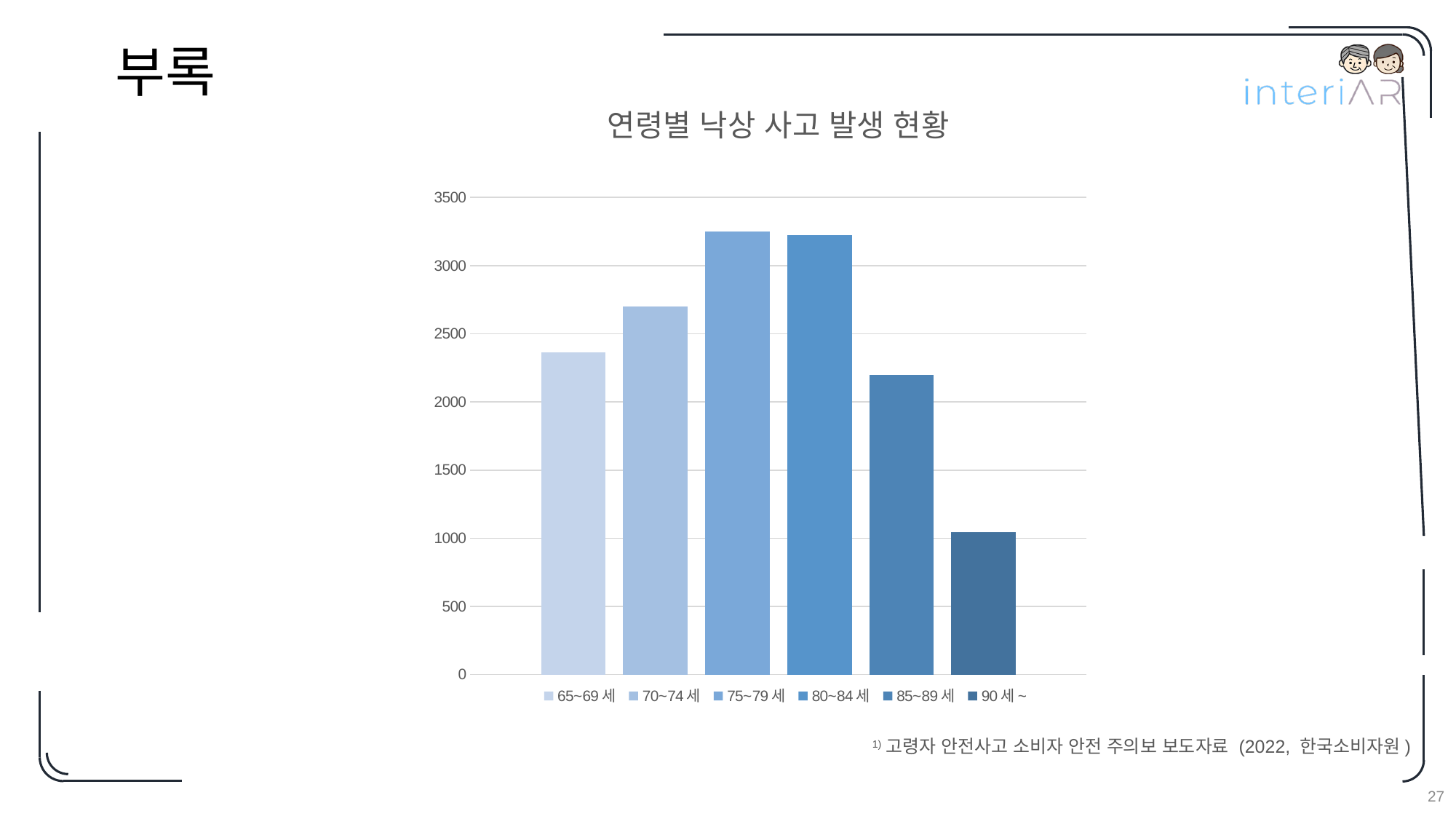

부록
연령별 낙상 사고 발생 현황

### Chart

| Category | 65~69세 | 70~74세 | 75~79세 | 80~84세 | 85~89세 | 90세~ |
|---|---|---|---|---|---|---|
| 항목 1 | 2365.0 | 2703.0 | 3248.0 | 3223.0 | 2196.0 | 1043.0 |
1)고령자 안전사고 소비자 안전 주의보 보도자료 (2022, 한국소비자원)
27